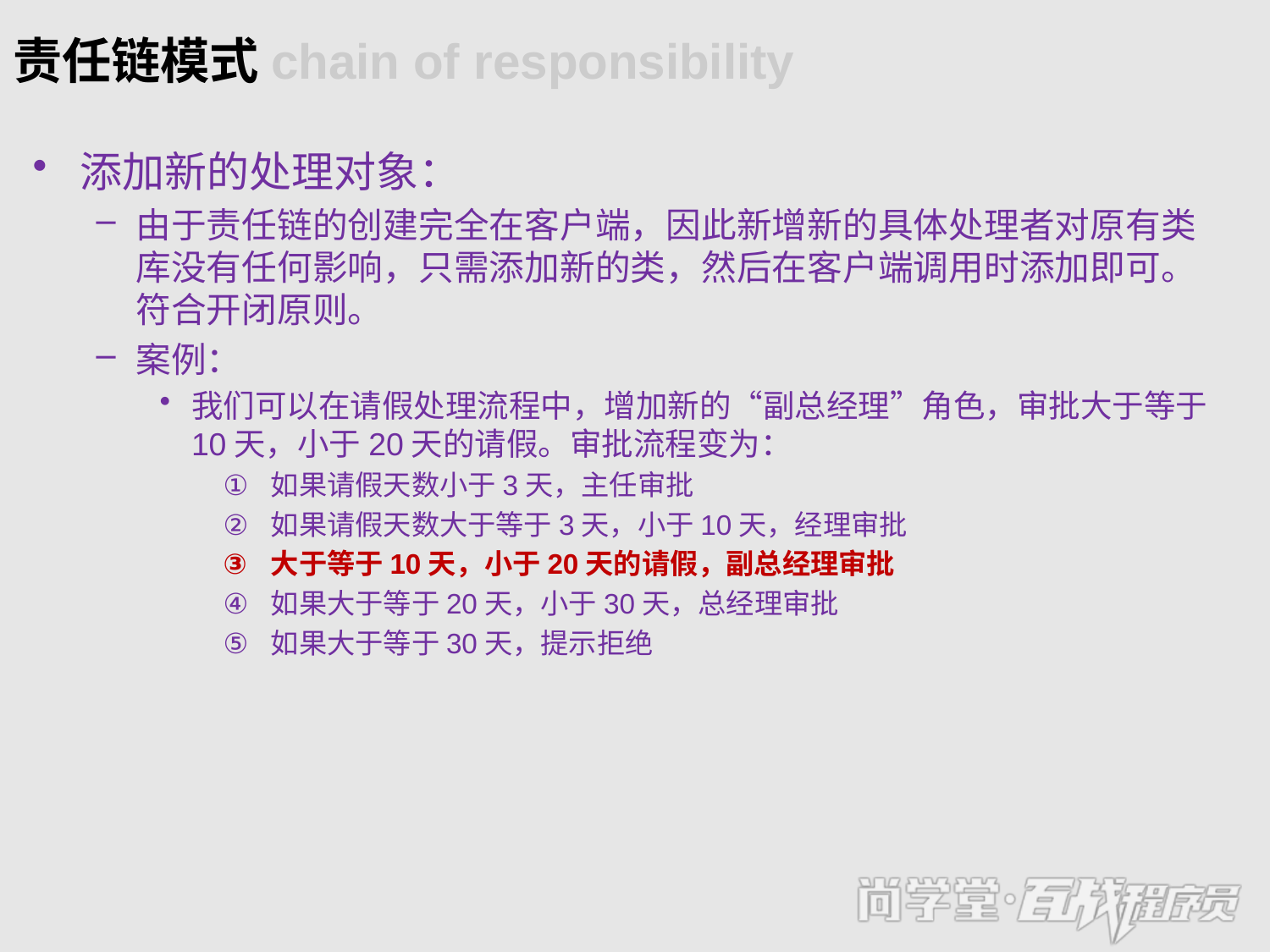

# 责任链模式chain of responsibility
添加新的处理对象：
由于责任链的创建完全在客户端，因此新增新的具体处理者对原有类库没有任何影响，只需添加新的类，然后在客户端调用时添加即可。符合开闭原则。
案例：
我们可以在请假处理流程中，增加新的“副总经理”角色，审批大于等于10天，小于20天的请假。审批流程变为：
如果请假天数小于3天，主任审批
如果请假天数大于等于3天，小于10天，经理审批
大于等于10天，小于20天的请假，副总经理审批
如果大于等于20天，小于30天，总经理审批
如果大于等于30天，提示拒绝